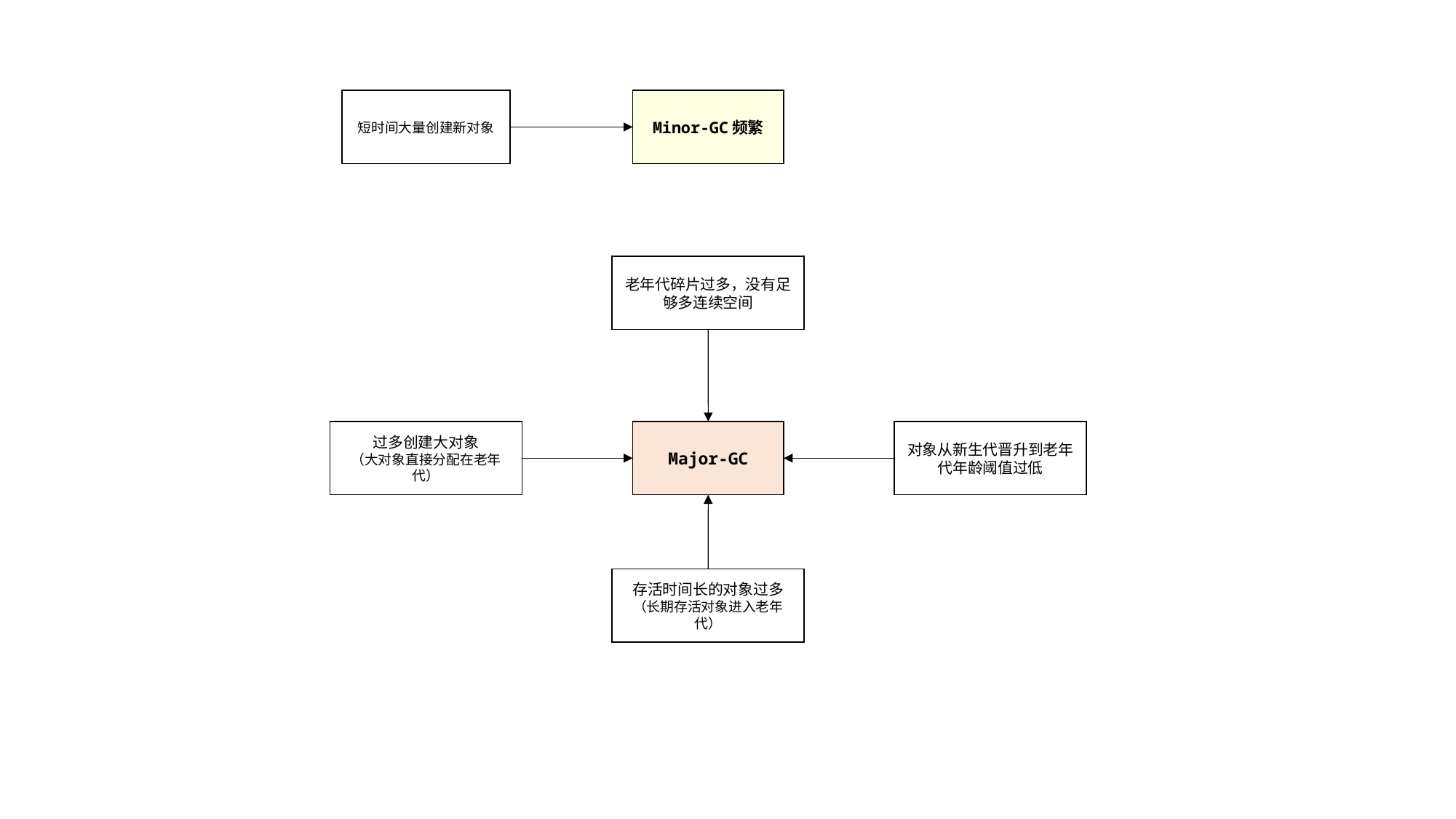

短时间大量创建新对象
Minor-GC频繁
老年代碎片过多，没有足够多连续空间
过多创建大对象
（大对象直接分配在老年代）
Major-GC
对象从新生代晋升到老年代年龄阈值过低
存活时间长的对象过多（长期存活对象进入老年代）